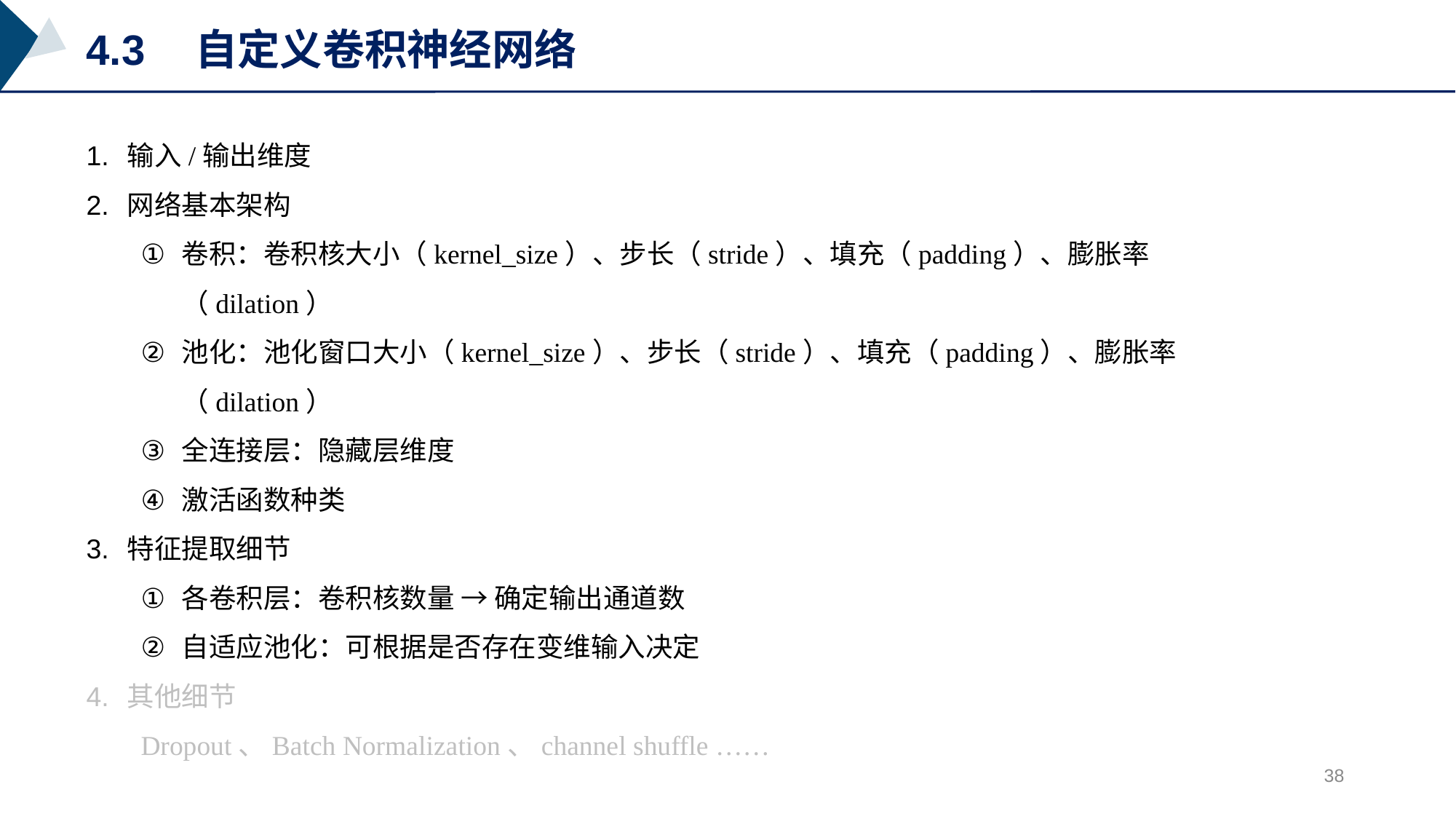

4.3	自定义卷积神经网络
输入/输出维度
网络基本架构
卷积：卷积核大小（kernel_size）、步长（stride）、填充（padding）、膨胀率（dilation）
池化：池化窗口大小（kernel_size）、步长（stride）、填充（padding）、膨胀率（dilation）
全连接层：隐藏层维度
激活函数种类
特征提取细节
各卷积层：卷积核数量 → 确定输出通道数
自适应池化：可根据是否存在变维输入决定
其他细节
Dropout、Batch Normalization、channel shuffle ……
38